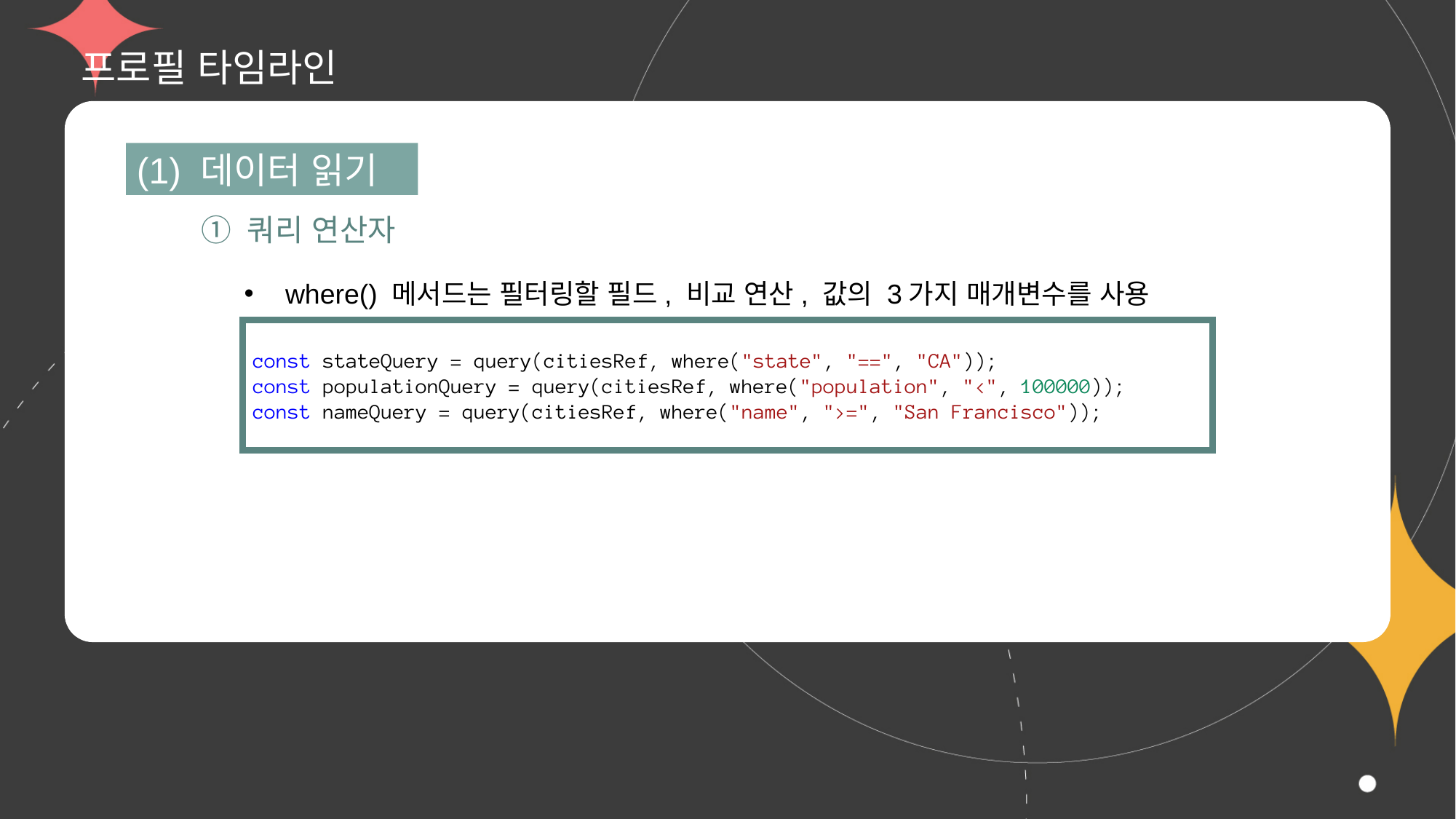

# 프로필 타임라인
(1) 데이터 읽기
① 쿼리 연산자
where() 메서드는 필터링할 필드, 비교 연산, 값의 3가지 매개변수를 사용
const stateQuery = query(citiesRef, where("state", "==", "CA"));
const populationQuery = query(citiesRef, where("population", "<", 100000));
const nameQuery = query(citiesRef, where("name", ">=", "San Francisco"));